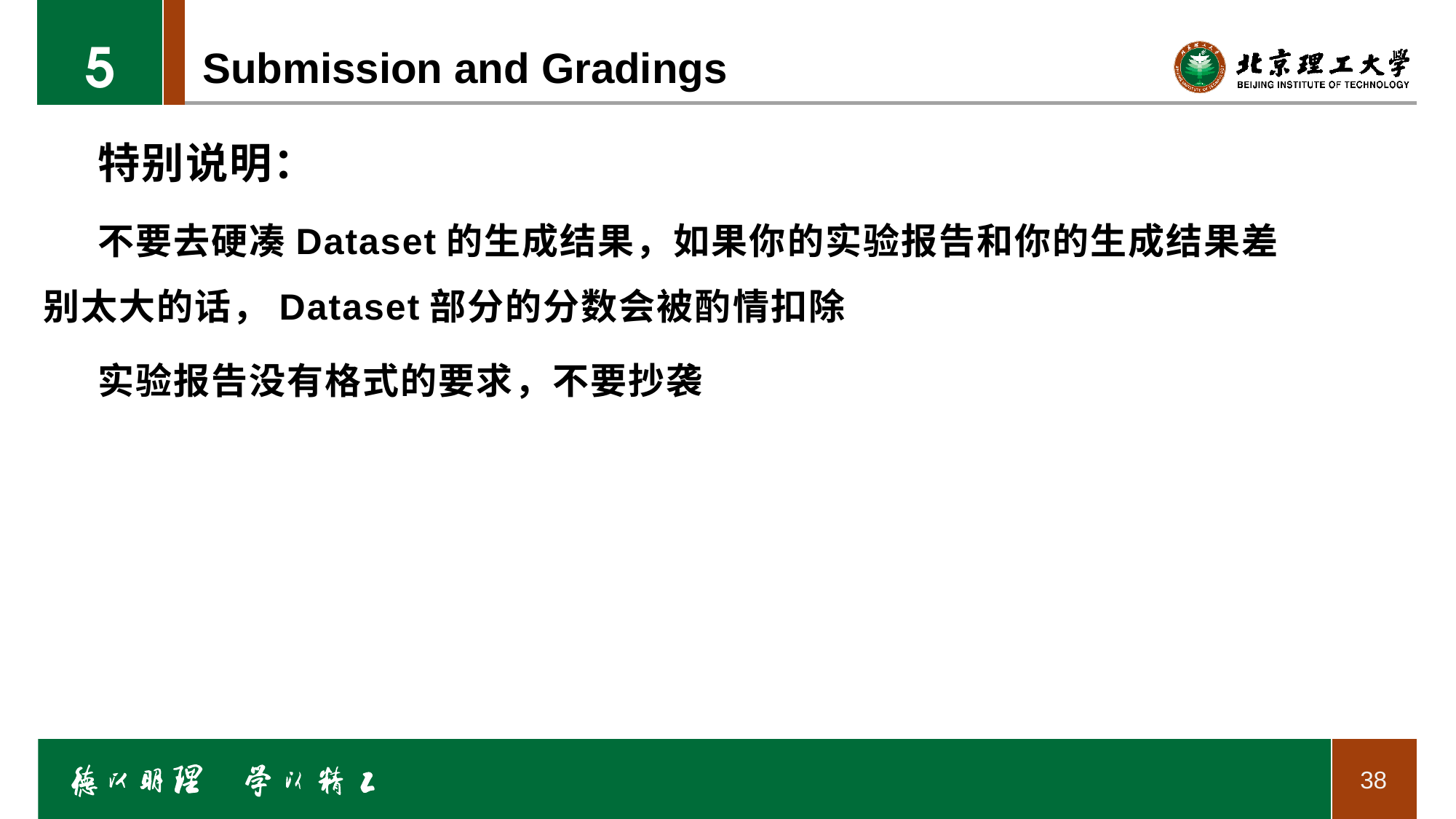

5
# Submission and Gradings
特别说明：
不要去硬凑Dataset的生成结果，如果你的实验报告和你的生成结果差别太大的话，Dataset部分的分数会被酌情扣除
实验报告没有格式的要求，不要抄袭